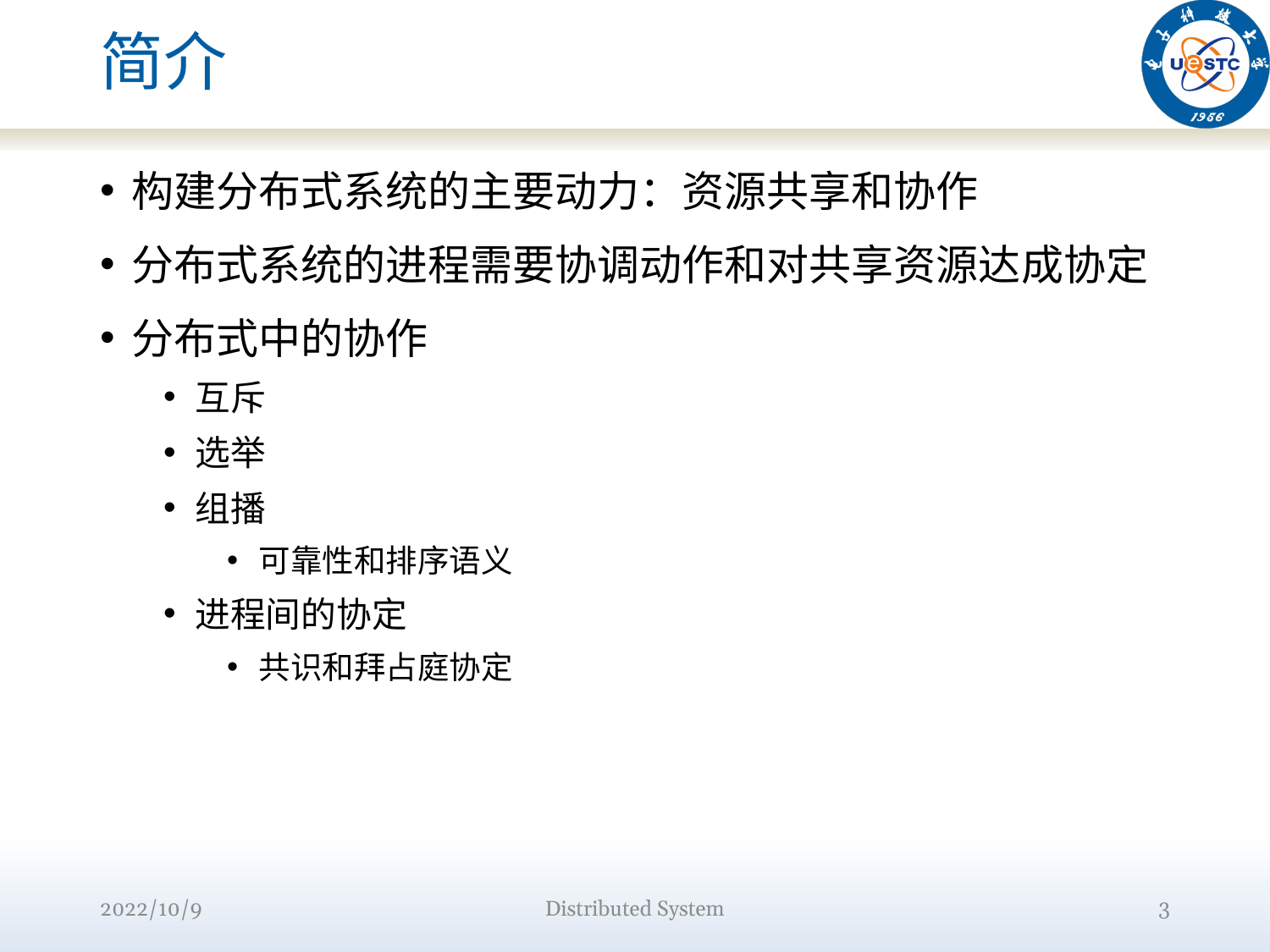

# 简介
构建分布式系统的主要动力：资源共享和协作
分布式系统的进程需要协调动作和对共享资源达成协定
分布式中的协作
互斥
选举
组播
可靠性和排序语义
进程间的协定
共识和拜占庭协定
2022/10/9
Distributed System
3